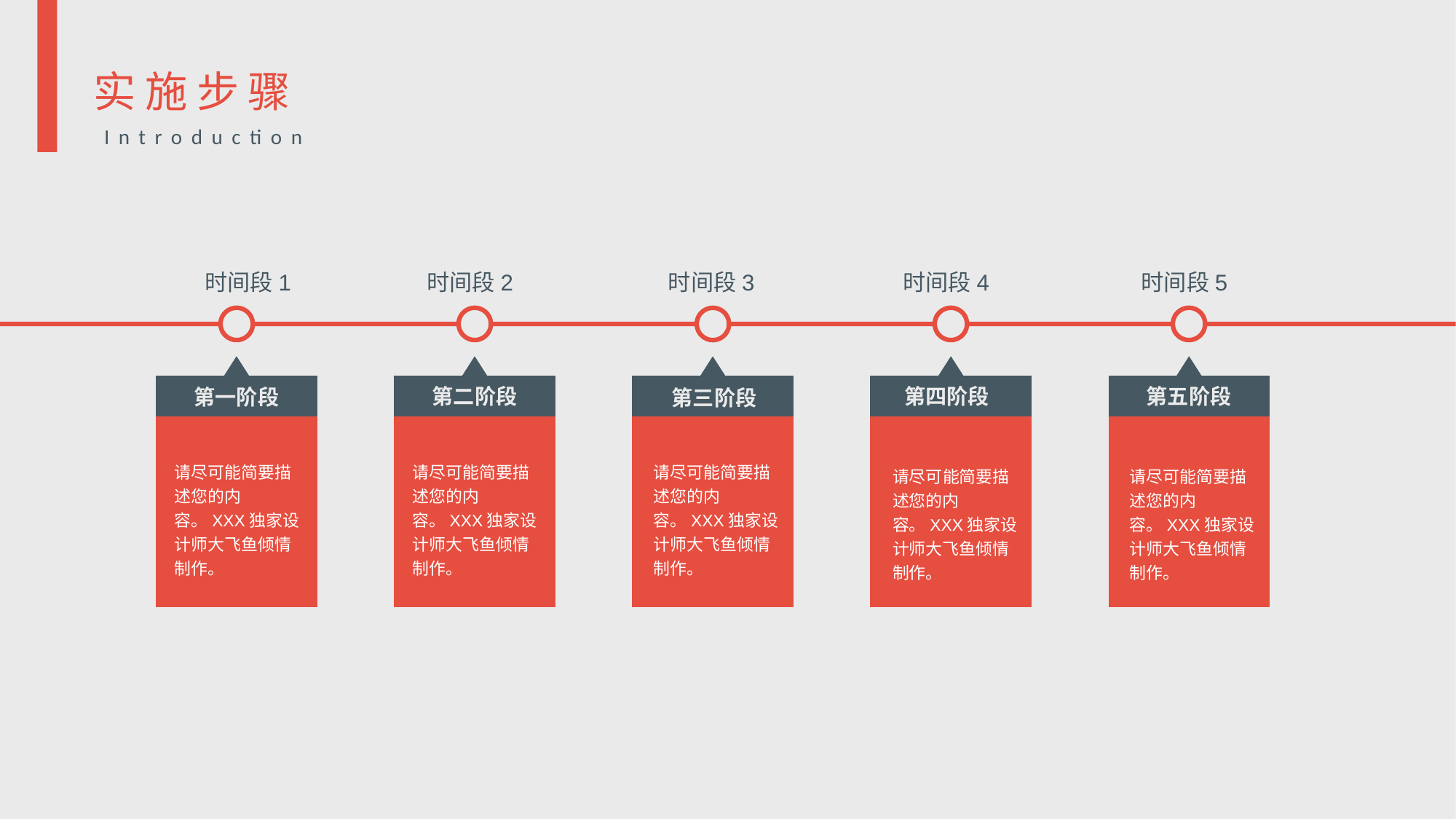

实施步骤
Introduction
时间段1
时间段2
时间段4
时间段5
时间段3

第一阶段

第二阶段

第四阶段

第五阶段

第三阶段
请尽可能简要描述您的内容。XXX独家设计师大飞鱼倾情制作。
请尽可能简要描述您的内容。XXX独家设计师大飞鱼倾情制作。
请尽可能简要描述您的内容。XXX独家设计师大飞鱼倾情制作。
请尽可能简要描述您的内容。XXX独家设计师大飞鱼倾情制作。
请尽可能简要描述您的内容。XXX独家设计师大飞鱼倾情制作。